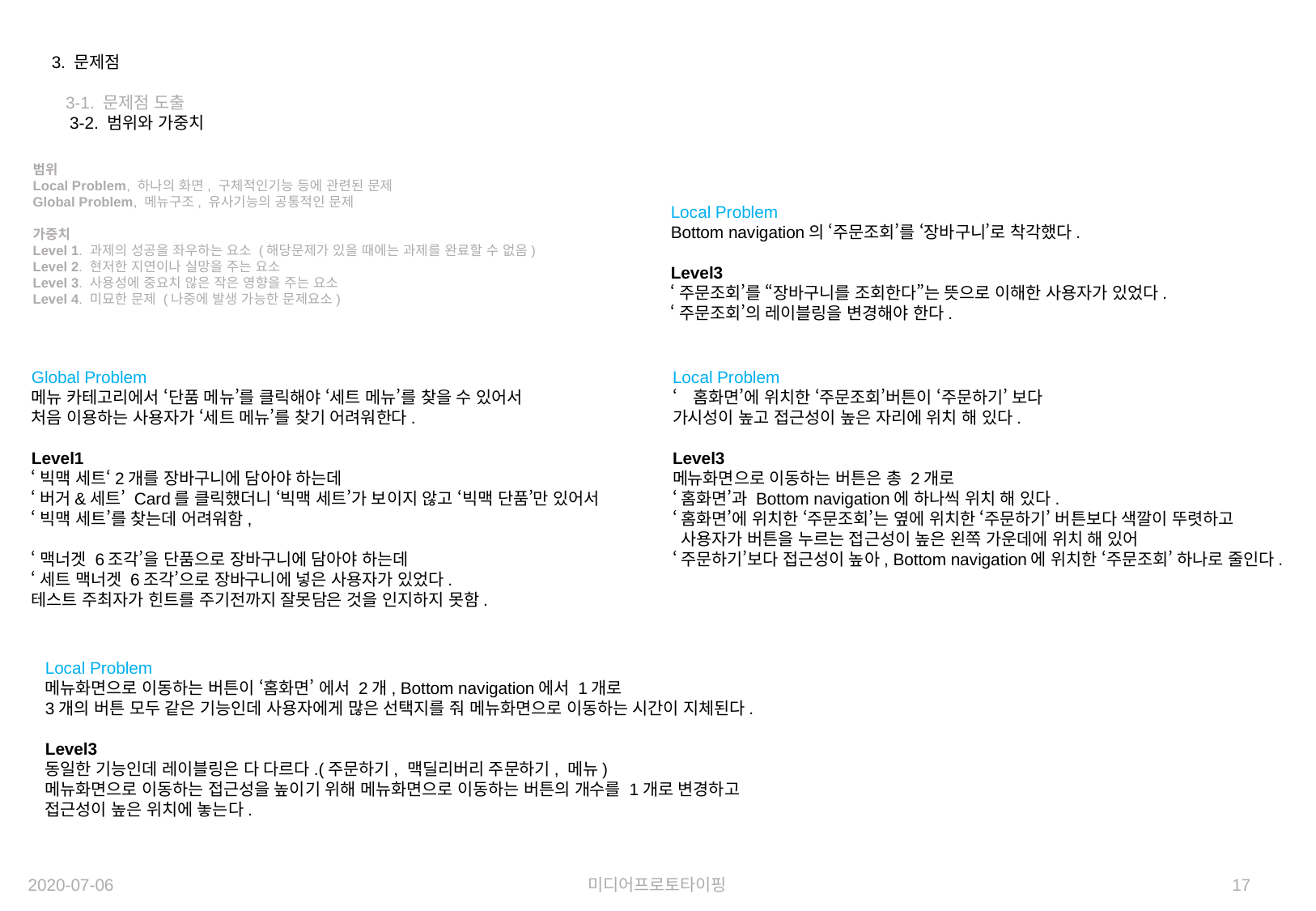

3. 문제점
   3-1. 문제점 도출
   3-2. 범위와 가중치
범위
Local Problem, 하나의 화면, 구체적인기능 등에 관련된 문제
Global Problem, 메뉴구조, 유사기능의 공통적인 문제

가중치
Level 1. 과제의 성공을 좌우하는 요소 (해당문제가 있을 때에는 과제를 완료할 수 없음)
Level 2. 현저한 지연이나 실망을 주는 요소
Level 3. 사용성에 중요치 않은 작은 영향을 주는 요소
Level 4. 미묘한 문제 (나중에 발생 가능한 문제요소)
Local Problem
Bottom navigation의 ‘주문조회’를 ‘장바구니’로 착각했다.

Level3
‘주문조회’를 “장바구니를 조회한다”는 뜻으로 이해한 사용자가 있었다.
‘주문조회’의 레이블링을 변경해야 한다.

Global Problem
메뉴 카테고리에서 ‘단품 메뉴’를 클릭해야 ‘세트 메뉴’를 찾을 수 있어서
처음 이용하는 사용자가 ‘세트 메뉴’를 찾기 어려워한다.

Level1
‘빅맥 세트‘2개를 장바구니에 담아야 하는데
‘버거&세트’ Card를 클릭했더니 ‘빅맥 세트’가 보이지 않고 ‘빅맥 단품’만 있어서
‘빅맥 세트’를 찾는데 어려워함,

‘맥너겟 6조각’을 단품으로 장바구니에 담아야 하는데
‘세트 맥너겟 6조각’으로 장바구니에 넣은 사용자가 있었다.
테스트 주최자가 힌트를 주기전까지 잘못담은 것을 인지하지 못함.

Local Problem
‘홈화면’에 위치한 ‘주문조회’버튼이 ‘주문하기’ 보다
가시성이 높고 접근성이 높은 자리에 위치 해 있다.

Level3
메뉴화면으로 이동하는 버튼은 총 2개로
‘홈화면’과 Bottom navigation에 하나씩 위치 해 있다.
‘홈화면’에 위치한 ‘주문조회’는 옆에 위치한 ‘주문하기’ 버튼보다 색깔이 뚜렷하고
 사용자가 버튼을 누르는 접근성이 높은 왼쪽 가운데에 위치 해 있어
‘주문하기’보다 접근성이 높아, Bottom navigation에 위치한 ‘주문조회’ 하나로 줄인다.

Local Problem
메뉴화면으로 이동하는 버튼이 ‘홈화면’ 에서 2개, Bottom navigation에서 1개로
3개의 버튼 모두 같은 기능인데 사용자에게 많은 선택지를 줘 메뉴화면으로 이동하는 시간이 지체된다.

Level3
동일한 기능인데 레이블링은 다 다르다.(주문하기, 맥딜리버리 주문하기, 메뉴)
메뉴화면으로 이동하는 접근성을 높이기 위해 메뉴화면으로 이동하는 버튼의 개수를 1개로 변경하고
접근성이 높은 위치에 놓는다.